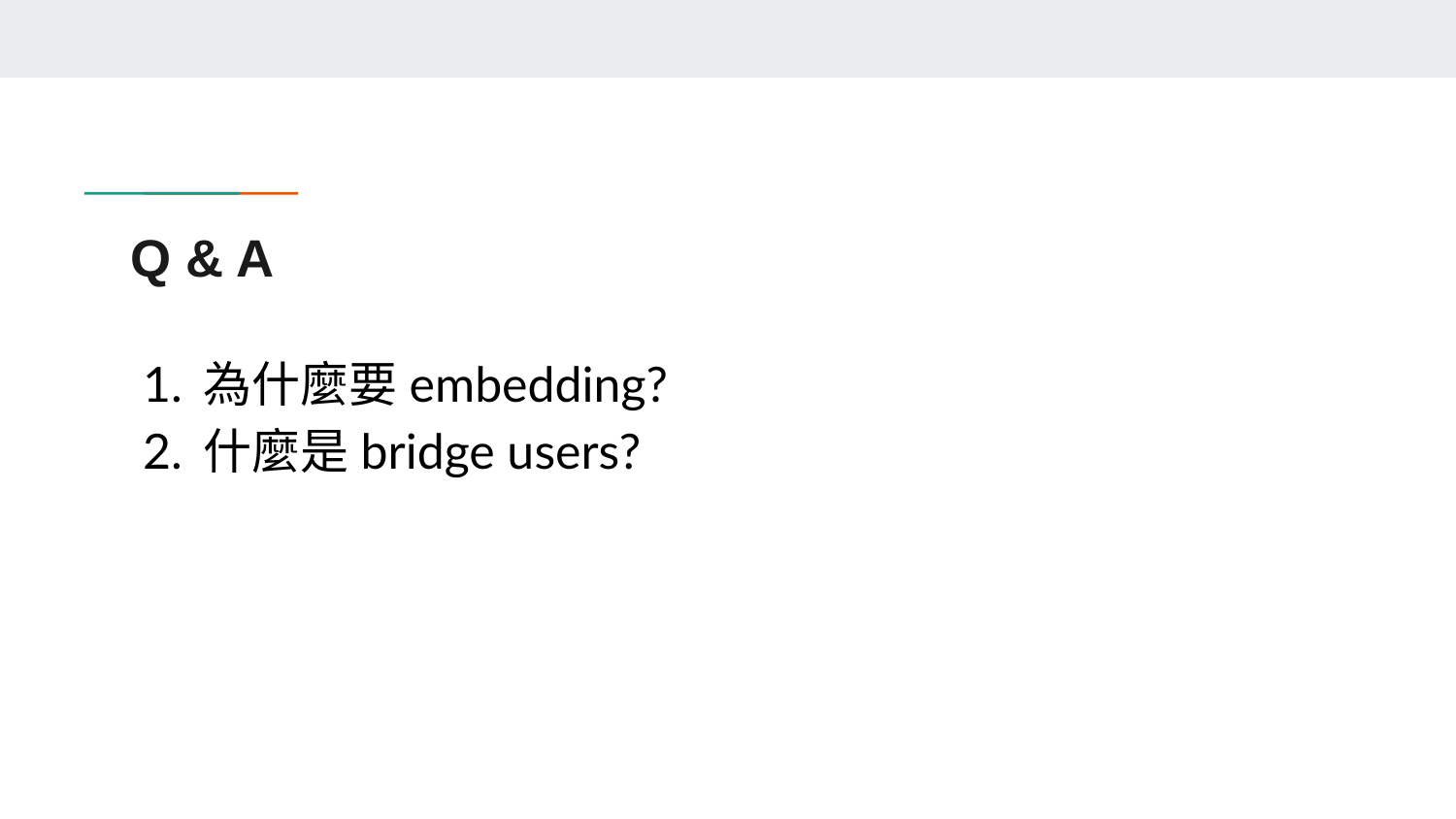

# Q & A
為什麼要embedding?
什麼是bridge users?